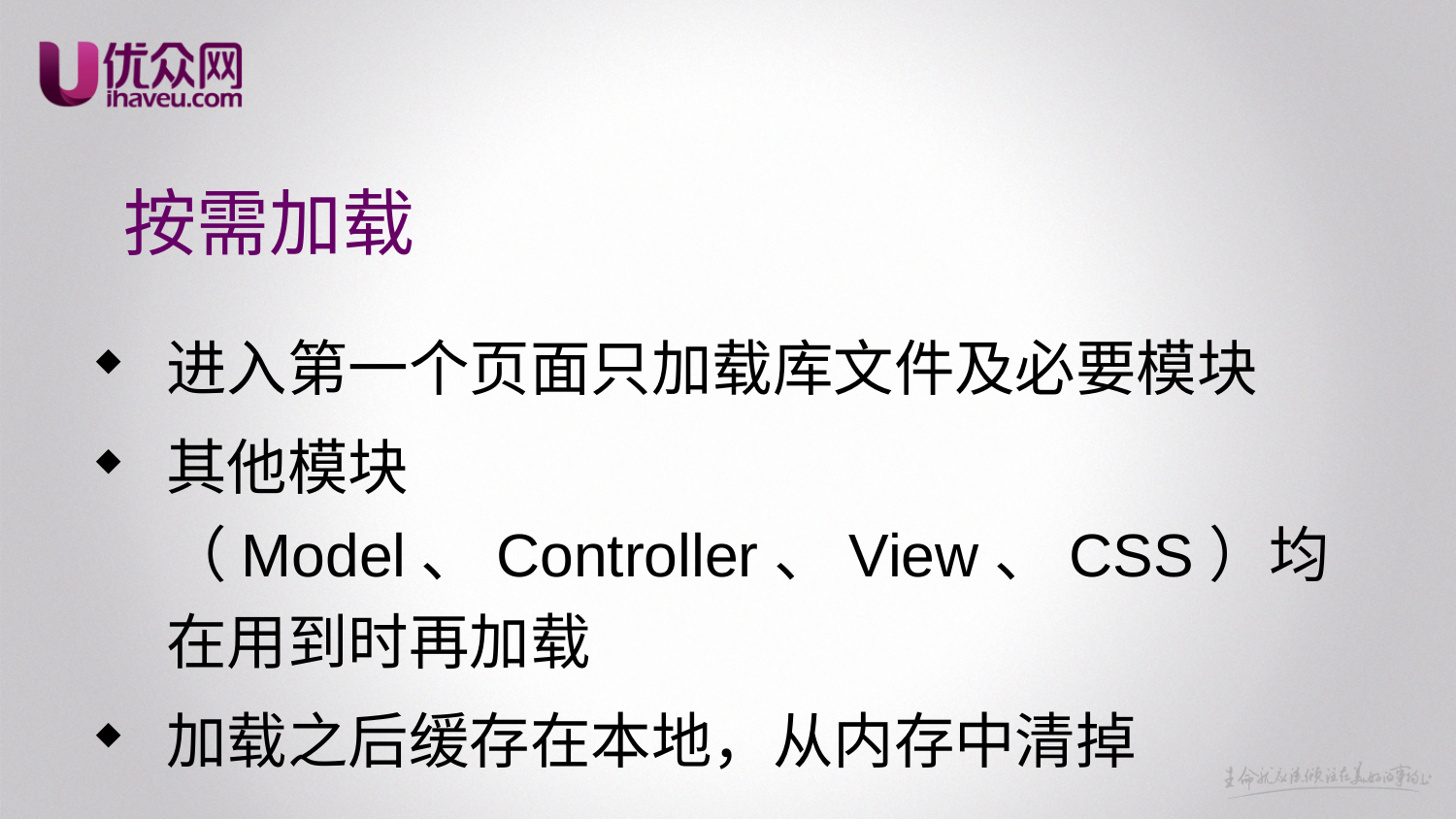

# 按需加载
进入第一个页面只加载库文件及必要模块
其他模块（Model、Controller、View、CSS）均在用到时再加载
加载之后缓存在本地，从内存中清掉